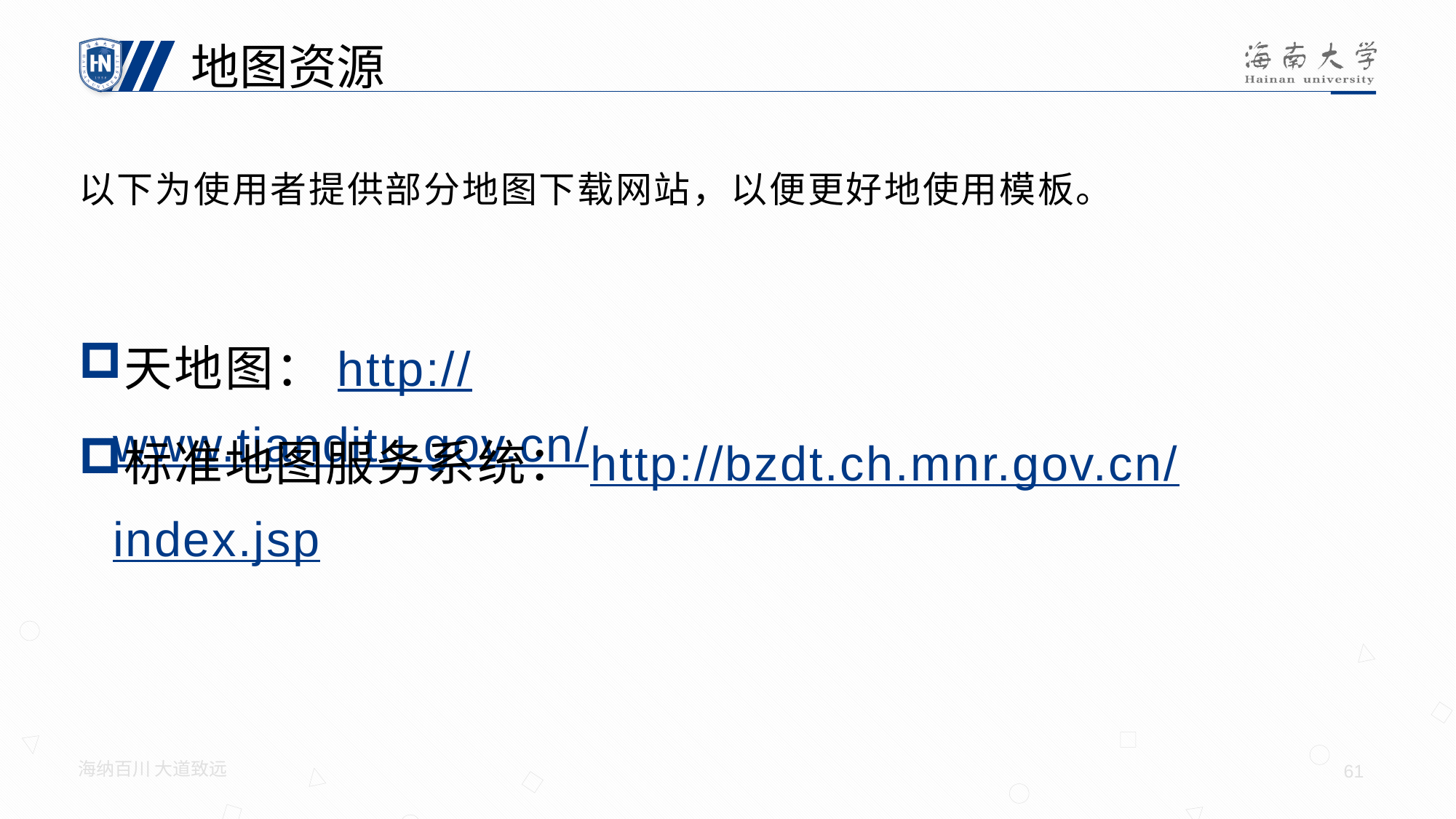

地图资源
以下为使用者提供部分地图下载网站，以便更好地使用模板。
天地图：http://www.tianditu.gov.cn/
标准地图服务系统：http://bzdt.ch.mnr.gov.cn/index.jsp
海纳百川 大道致远
61